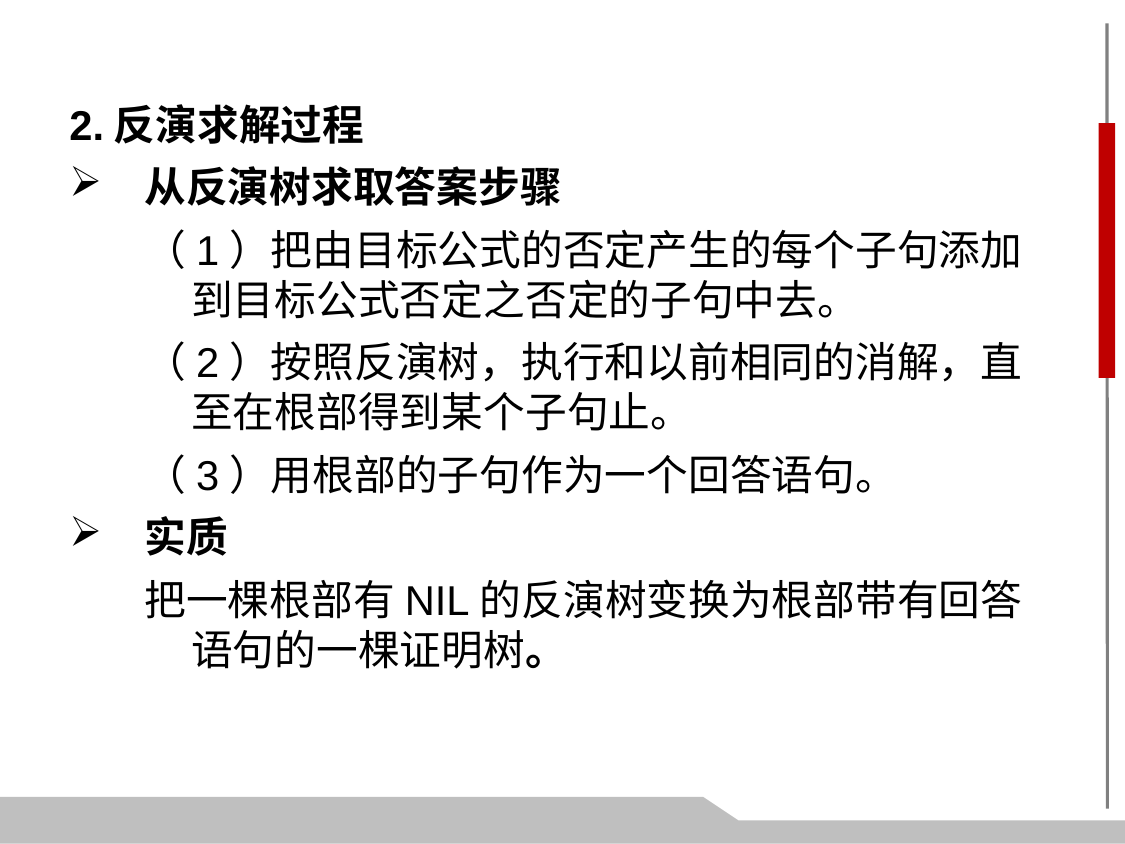

2.反演求解过程
从反演树求取答案步骤
（1）把由目标公式的否定产生的每个子句添加到目标公式否定之否定的子句中去。
（2）按照反演树，执行和以前相同的消解，直至在根部得到某个子句止。
（3）用根部的子句作为一个回答语句。
实质
把一棵根部有NIL的反演树变换为根部带有回答语句的一棵证明树。